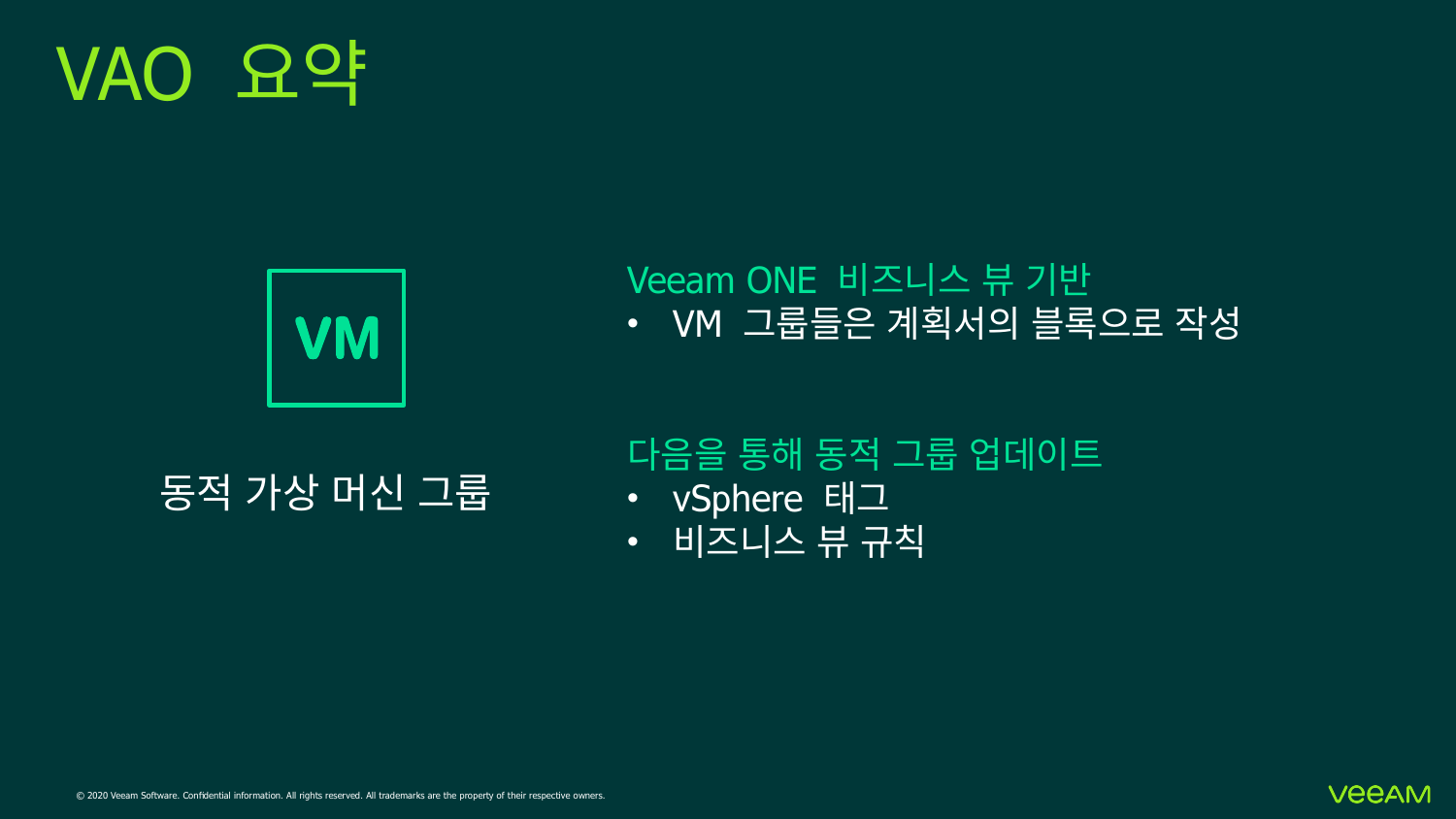

# VAO 요약
Veeam ONE 비즈니스 뷰 기반
VM 그룹들은 계획서의 블록으로 작성

다음을 통해 동적 그룹 업데이트
vSphere 태그
비즈니스 뷰 규칙

동적 가상 머신 그룹